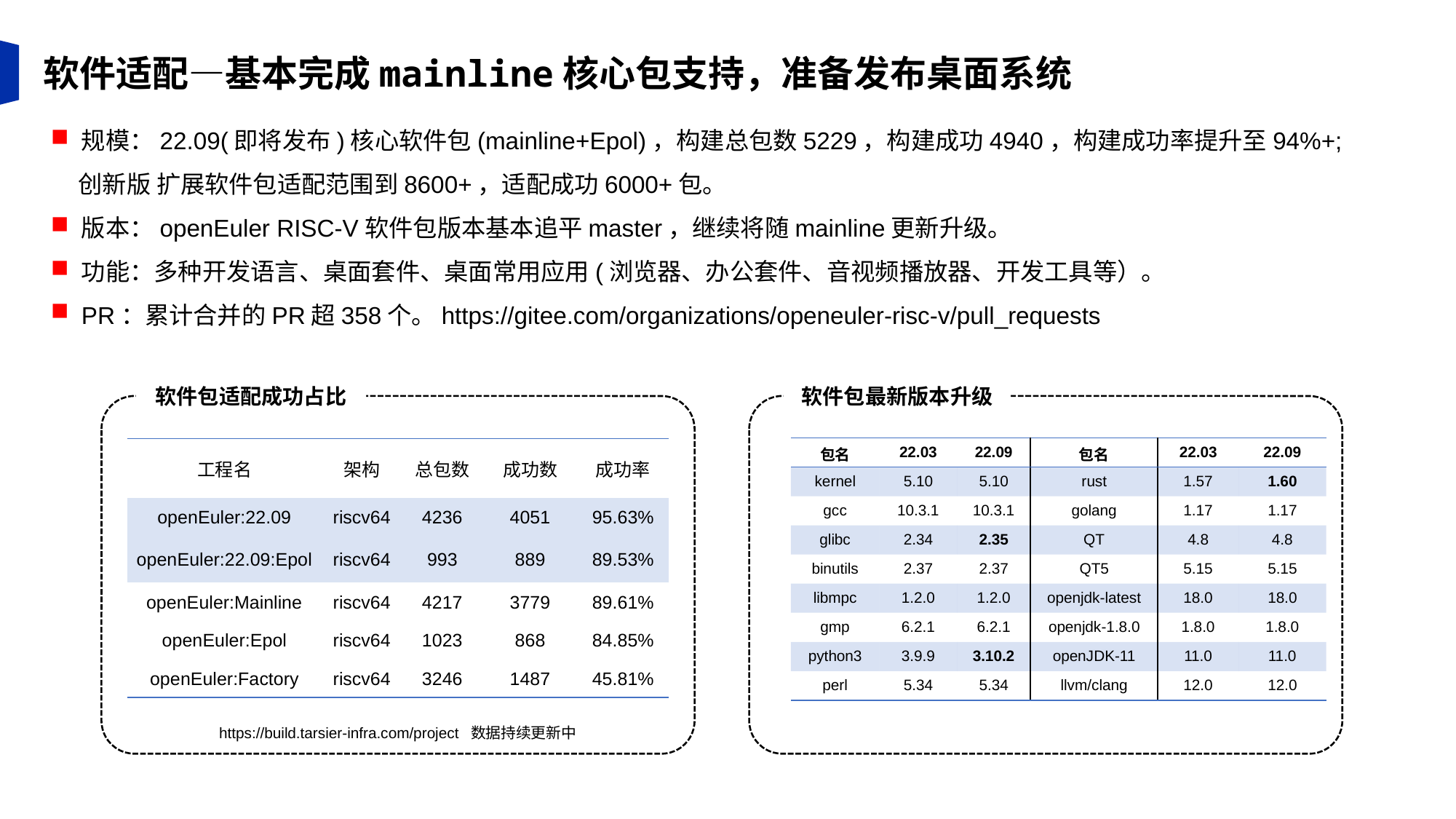

软件适配—基本完成mainline核心包支持，准备发布桌面系统

规模：22.09(即将发布)核心软件包(mainline+Epol)，构建总包数5229，构建成功4940，构建成功率提升至94%+;
    创新版 扩展软件包适配范围到8600+，适配成功6000+包。
版本：openEuler RISC-V软件包版本基本追平master，继续将随mainline更新升级。
功能：多种开发语言、桌面套件、桌面常用应用(浏览器、办公套件、音视频播放器、开发工具等）。
PR：累计合并的PR超358个。https://gitee.com/organizations/openeuler-risc-v/pull_requests
软件包最新版本升级
软件包适配成功占比

| 包名 | 22.03 | 22.09 | 包名 | 22.03 | 22.09 |
| --- | --- | --- | --- | --- | --- |
| kernel | 5.10 | 5.10 | rust | 1.57 | 1.60 |
| gcc | 10.3.1 | 10.3.1 | golang | 1.17 | 1.17 |
| glibc | 2.34 | 2.35 | QT | 4.8 | 4.8 |
| binutils | 2.37 | 2.37 | QT5 | 5.15 | 5.15 |
| libmpc | 1.2.0 | 1.2.0 | openjdk-latest | 18.0 | 18.0 |
| gmp | 6.2.1 | 6.2.1 | openjdk-1.8.0 | 1.8.0 | 1.8.0 |
| python3 | 3.9.9 | 3.10.2 | openJDK-11 | 11.0 | 11.0 |
| perl | 5.34 | 5.34 | llvm/clang | 12.0 | 12.0 |
| 工程名 | 架构 | 总包数 | 成功数 | 成功率 |
| --- | --- | --- | --- | --- |
| openEuler:22.09 | riscv64 | 4236 | 4051 | 95.63% |
| openEuler:22.09:Epol | riscv64 | 993 | 889 | 89.53% |
| openEuler:Mainline | riscv64 | 4217 | 3779 | 89.61% |
| openEuler:Epol | riscv64 | 1023 | 868 | 84.85% |
| openEuler:Factory | riscv64 | 3246 | 1487 | 45.81% |
https://build.tarsier-infra.com/project  数据持续更新中